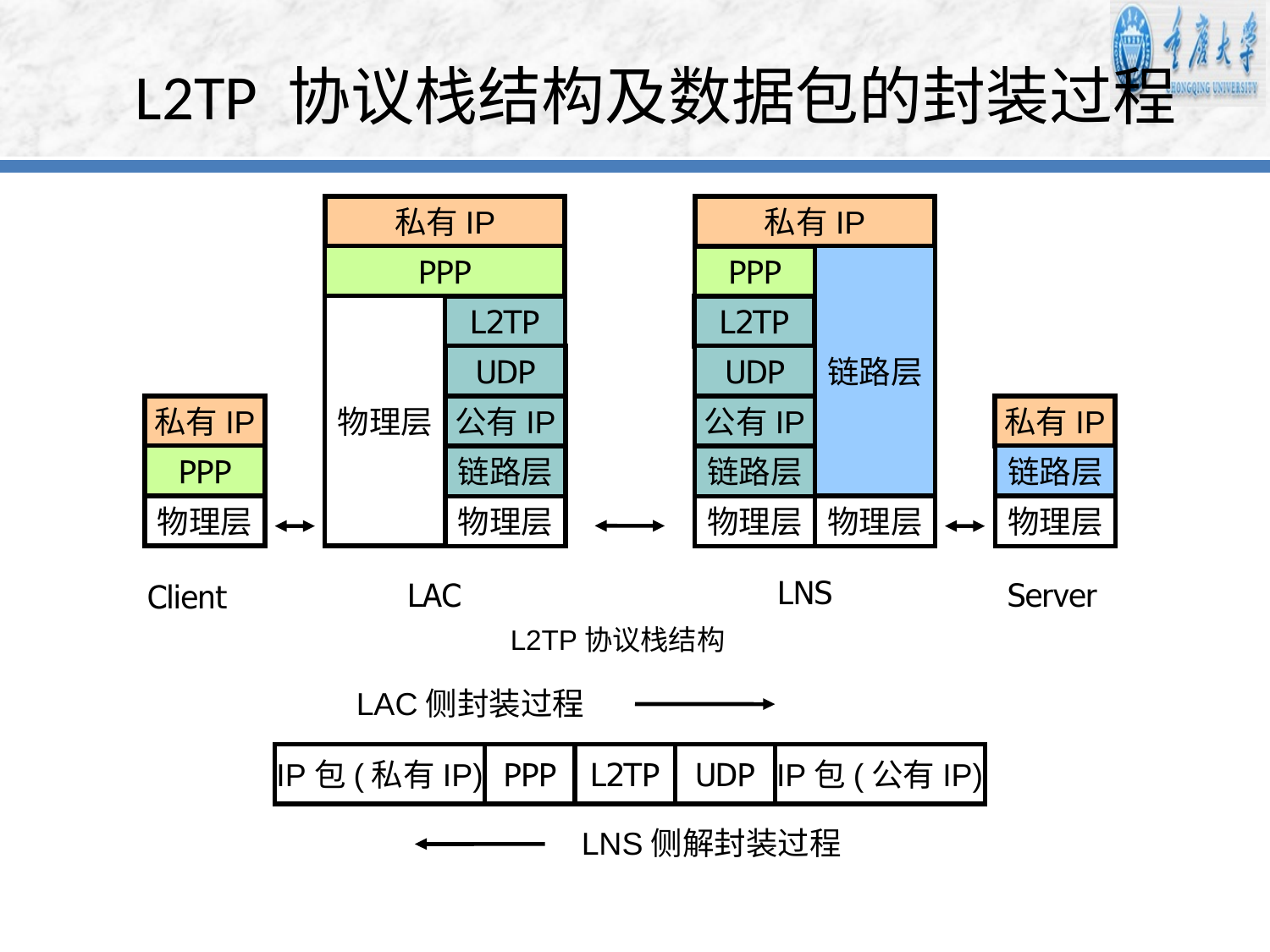

# L2TP 协议栈结构及数据包的封装过程
私有IP
私有IP
PPP
链路层
PPP
物理层
L2TP
L2TP
UDP
UDP
私有IP
公有IP
公有IP
私有IP
PPP
链路层
链路层
链路层
物理层
物理层
物理层
物理层
物理层

LNS
LAC
Server
Client
L2TP协议栈结构
LAC侧封装过程

IP包(私有IP)
PPP
L2TP
UDP
IP包(公有IP)
LNS侧解封装过程